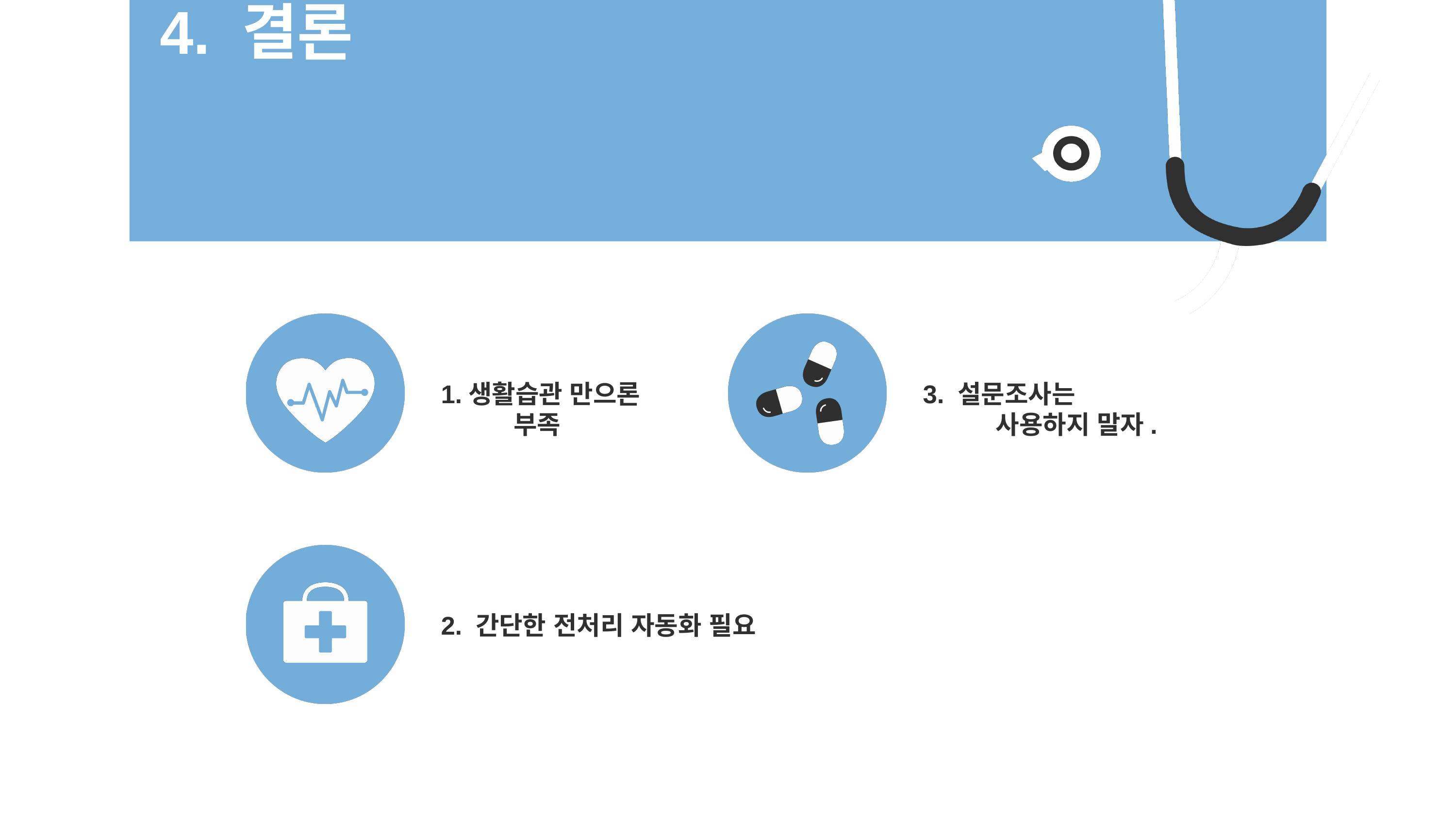

4. 결론

1.생활습관 만으론  	부족
3. 설문조사는
	사용하지 말자.

2. 간단한 전처리 자동화 필요